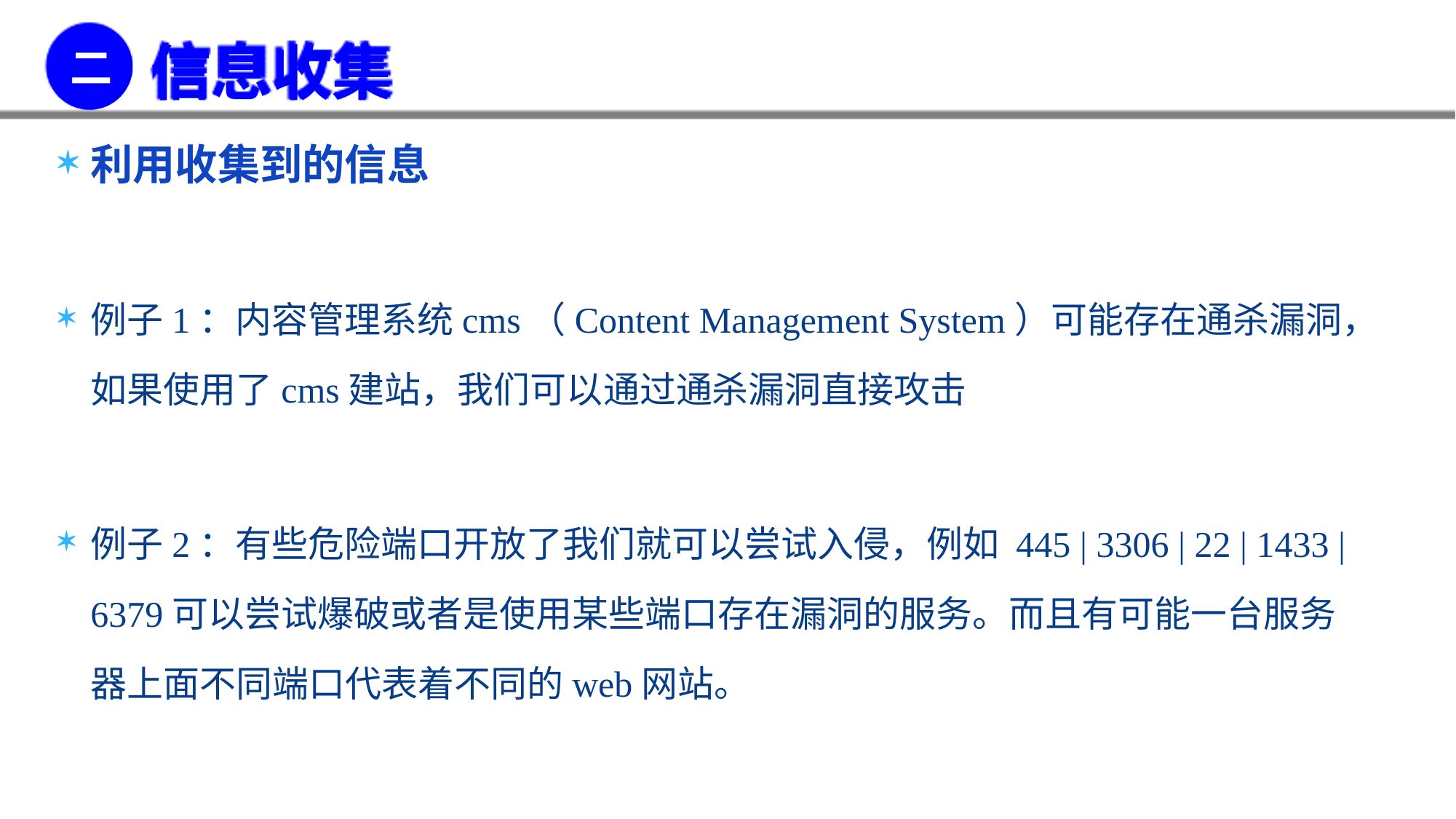

二
信息收集
利用收集到的信息

例子1：内容管理系统cms（Content Management System）可能存在通杀漏洞，如果使用了cms建站，我们可以通过通杀漏洞直接攻击

例子2：有些危险端口开放了我们就可以尝试入侵，例如 445 | 3306 | 22 | 1433 | 6379可以尝试爆破或者是使用某些端口存在漏洞的服务。而且有可能一台服务器上面不同端口代表着不同的web网站。